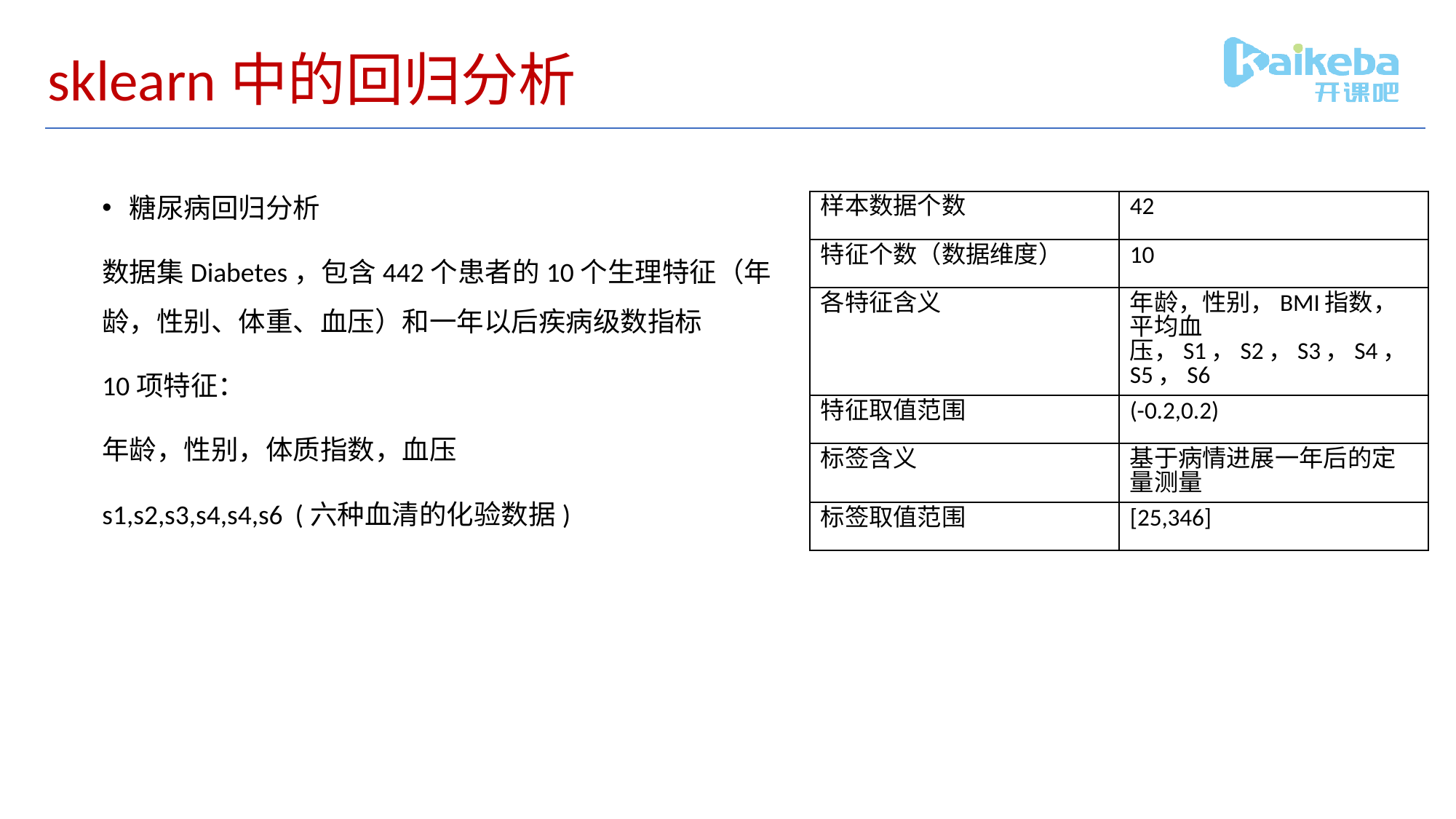

# sklearn中的回归分析
糖尿病回归分析
数据集Diabetes，包含442个患者的10个生理特征（年龄，性别、体重、血压）和一年以后疾病级数指标
10项特征：
年龄，性别，体质指数，血压
s1,s2,s3,s4,s4,s6  (六种血清的化验数据)

| 样本数据个数 | 42 |
| --- | --- |
| 特征个数（数据维度） | 10 |
| 各特征含义 | 年龄，性别，BMI指数，平均血压，S1，S2，S3，S4，S5，S6 |
| 特征取值范围 | (-0.2,0.2) |
| 标签含义 | 基于病情进展一年后的定量测量 |
| 标签取值范围 | [25,346] |